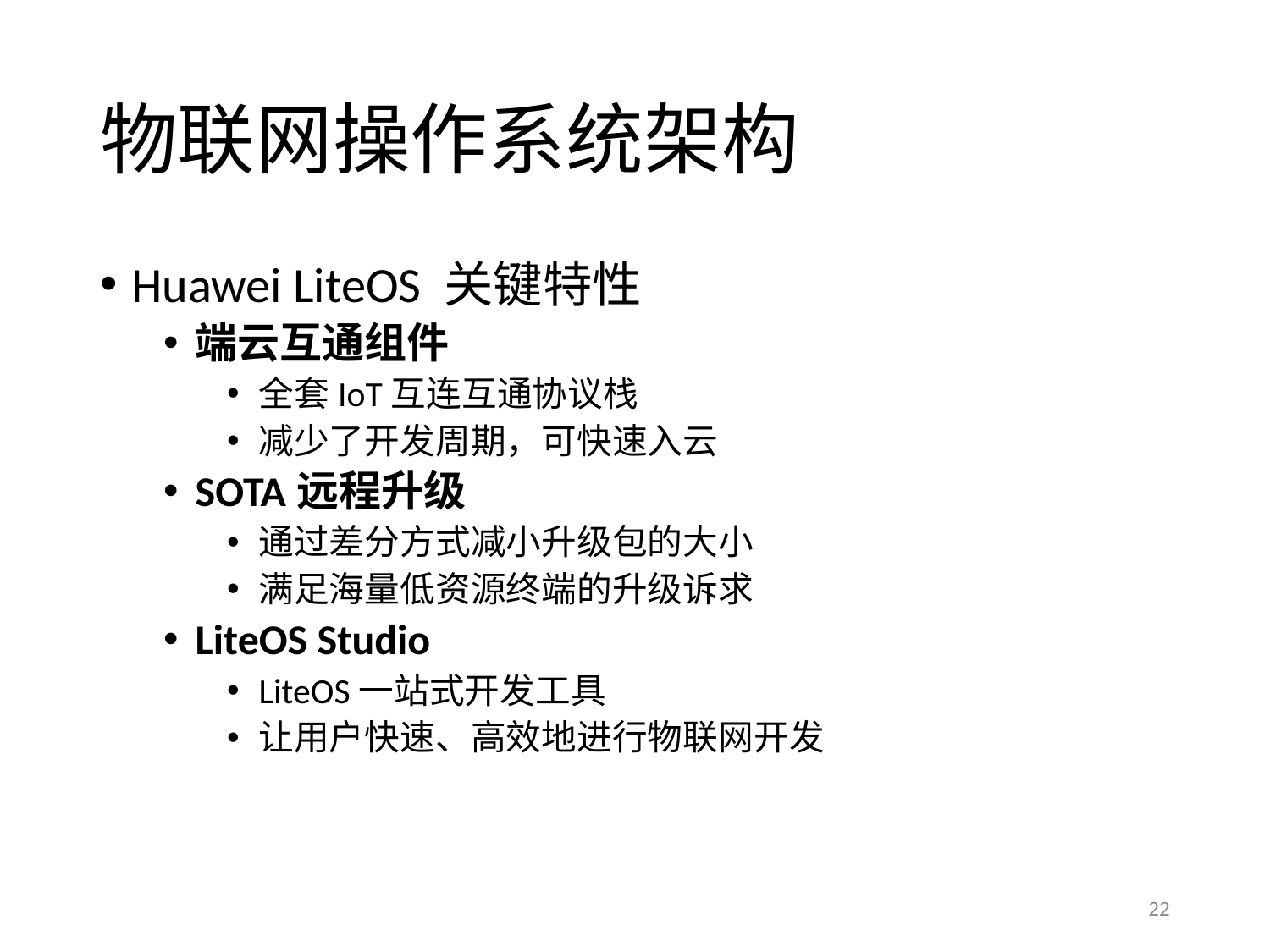

# 物联网操作系统架构
Huawei LiteOS 关键特性
端云互通组件
全套IoT互连互通协议栈
减少了开发周期，可快速入云
SOTA远程升级
通过差分方式减小升级包的大小
满足海量低资源终端的升级诉求
LiteOS Studio
LiteOS一站式开发工具
让用户快速、高效地进行物联网开发
22